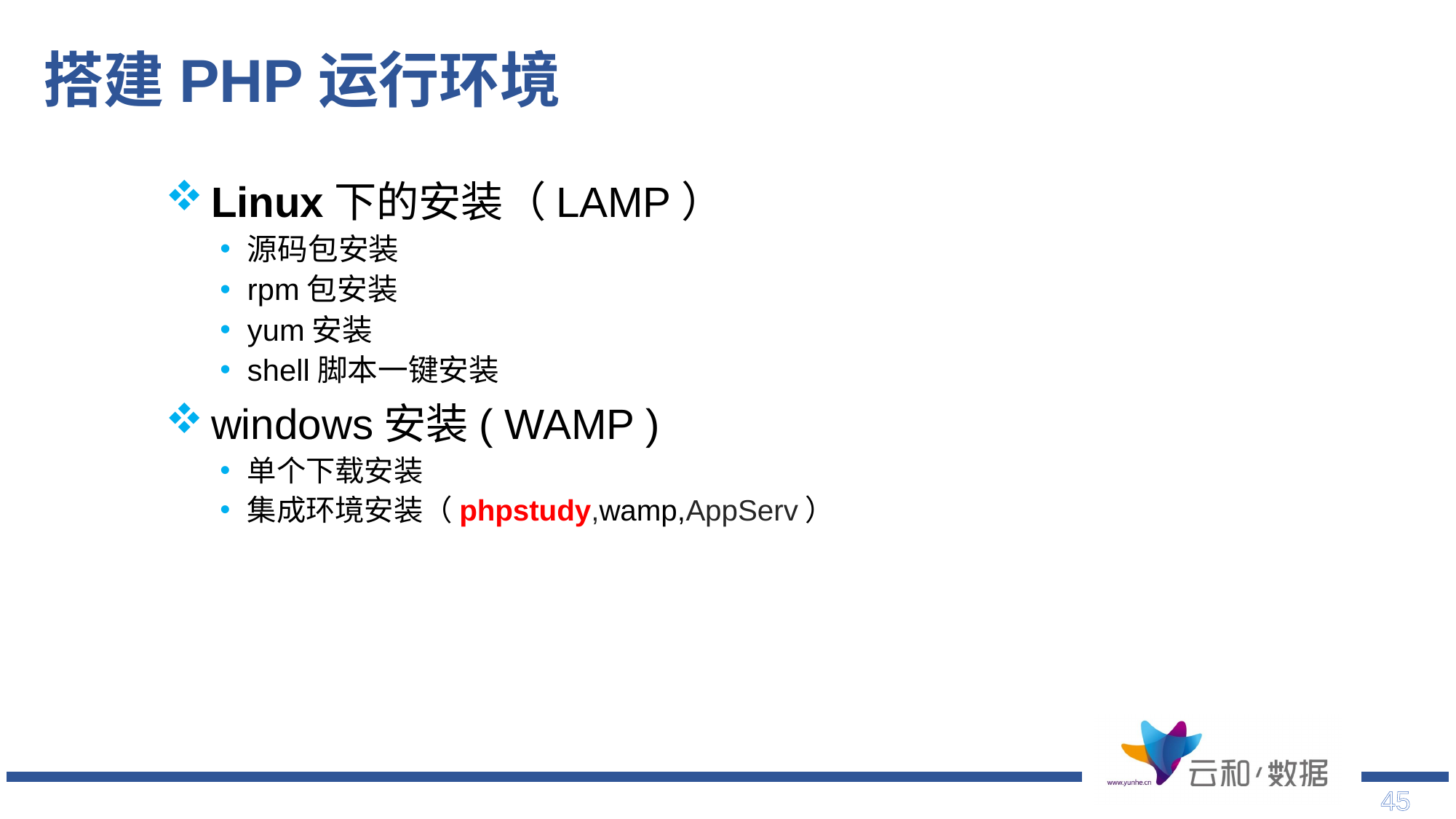

# 搭建PHP运行环境
Linux下的安装（LAMP）
源码包安装
rpm包安装
yum安装
shell脚本一键安装
windows安装( WAMP )
单个下载安装
集成环境安装（phpstudy,wamp,AppServ）